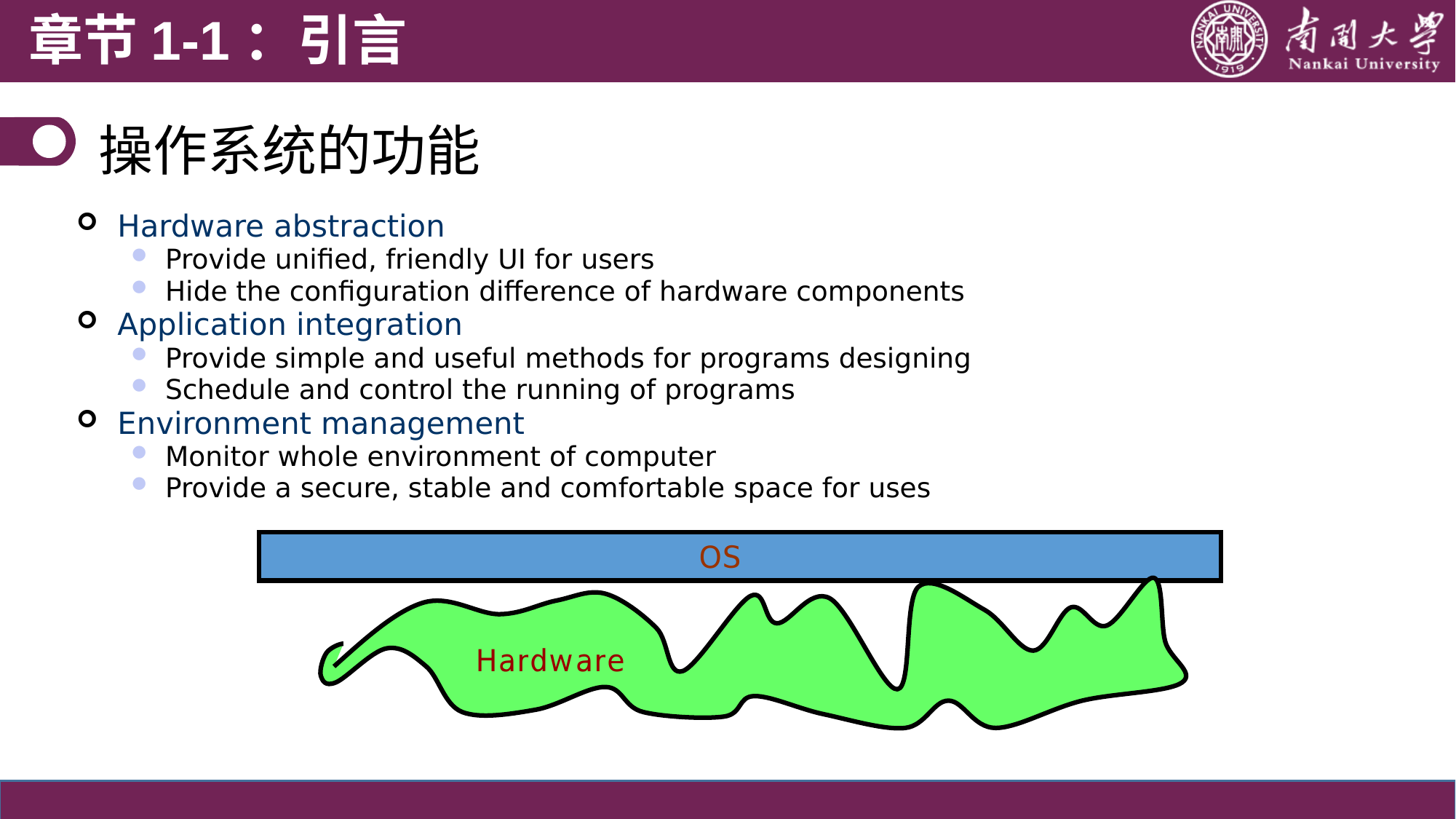

章节1-1：引言
# 操作系统的功能

Hardware abstraction
Provide unified, friendly UI for users
Hide the configuration difference of hardware components
Application integration
Provide simple and useful methods for programs designing
Schedule and control the running of programs
Environment management
Monitor whole environment of computer
Provide a secure, stable and comfortable space for uses

OS

Hardware